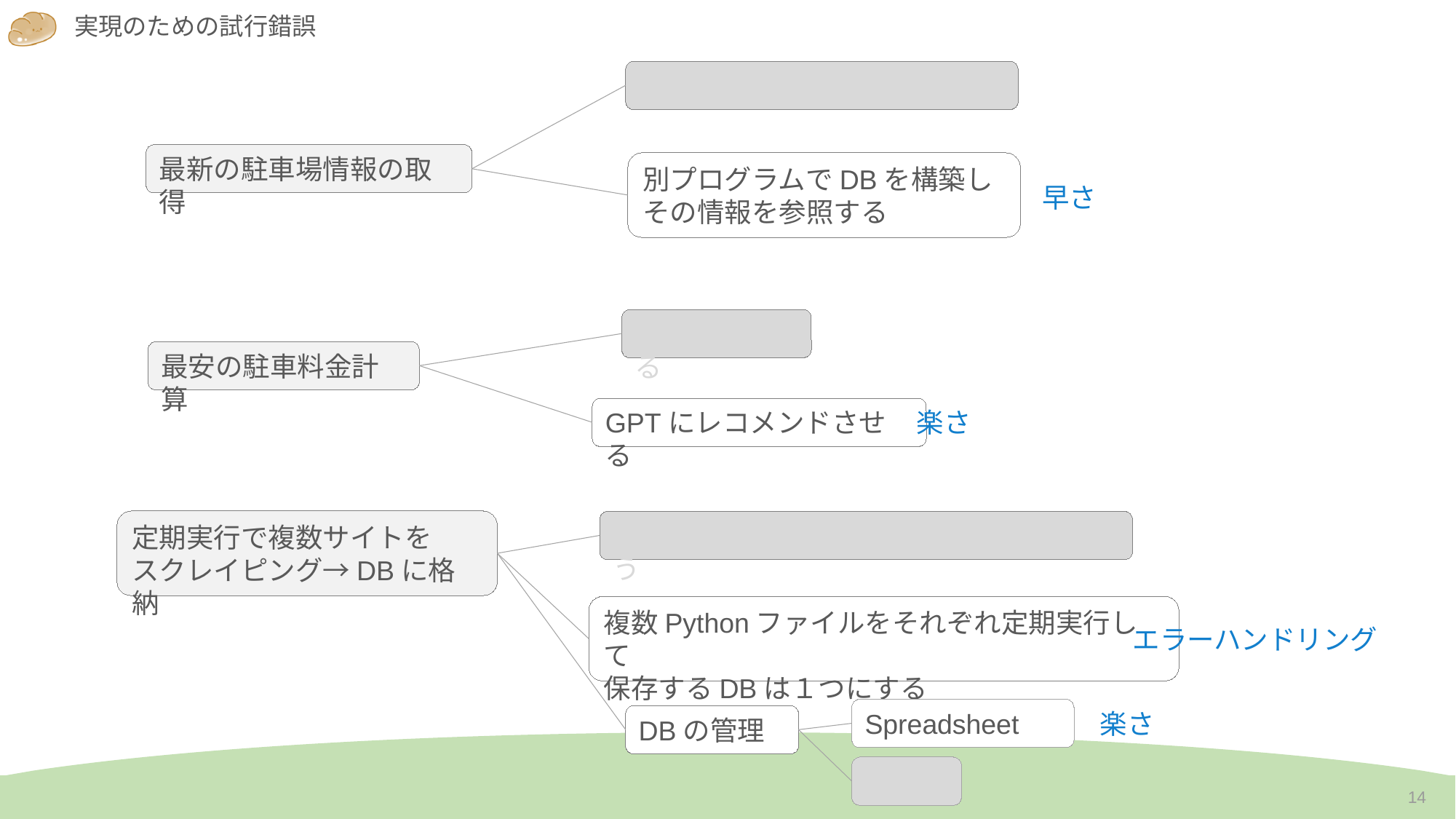

# 実現のための試行錯誤
都度スクレイピングする
最新の駐車場情報の取得
別プログラムでDBを構築し
その情報を参照する
早さ
計算式を作る
最安の駐車料金計算
GPTにレコメンドさせる
楽さ
定期実行で複数サイトを
スクレイピング→DBに格納
１つのPythonファイルで並列処理を行う
複数Pythonファイルをそれぞれ定期実行して
保存するDBは１つにする
エラーハンドリング
Spreadsheet
楽さ
DBの管理
SQL
14